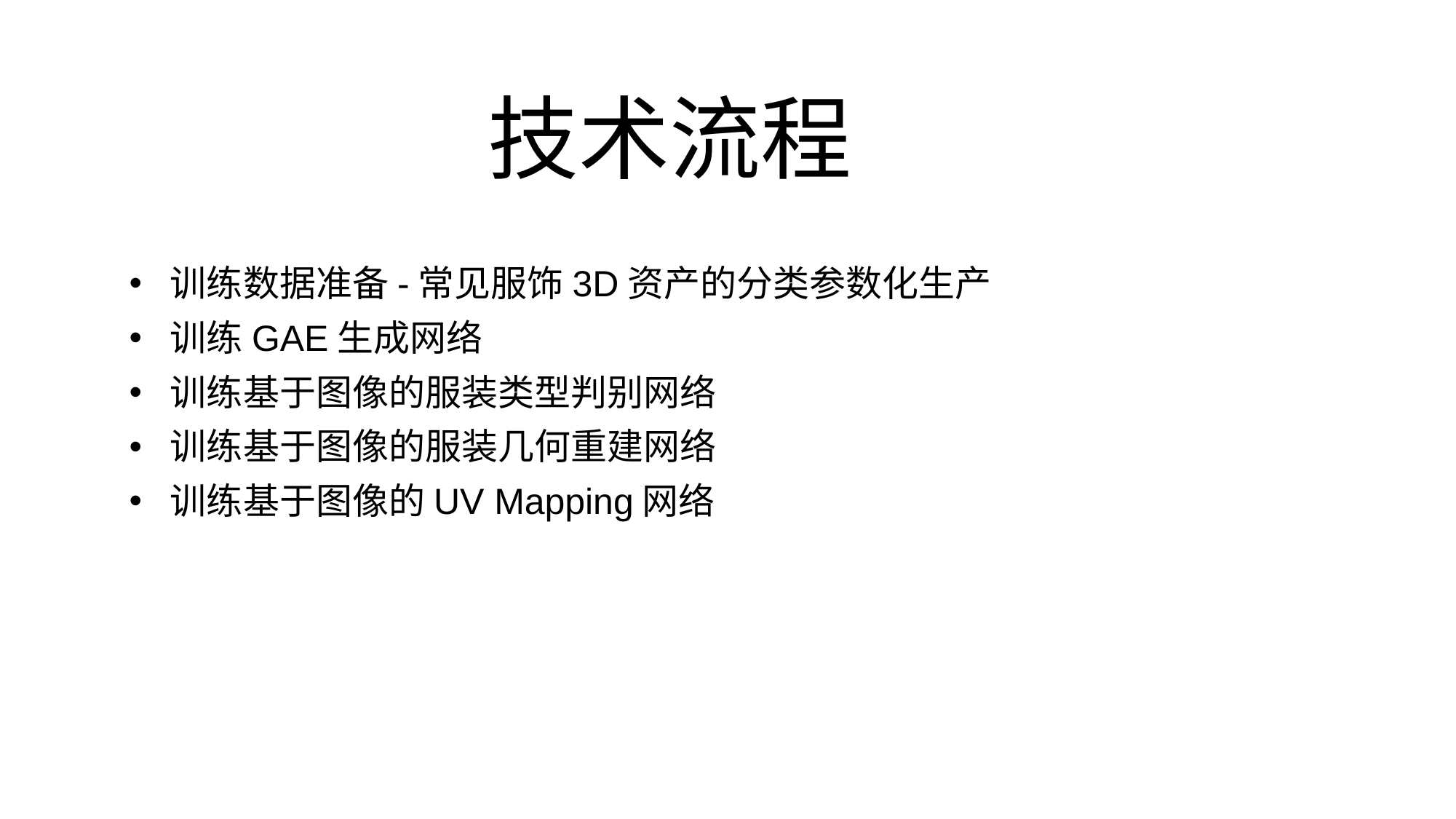

# 技术流程
训练数据准备-常见服饰3D资产的分类参数化生产
训练GAE生成网络
训练基于图像的服装类型判别网络
训练基于图像的服装几何重建网络
训练基于图像的UV Mapping网络